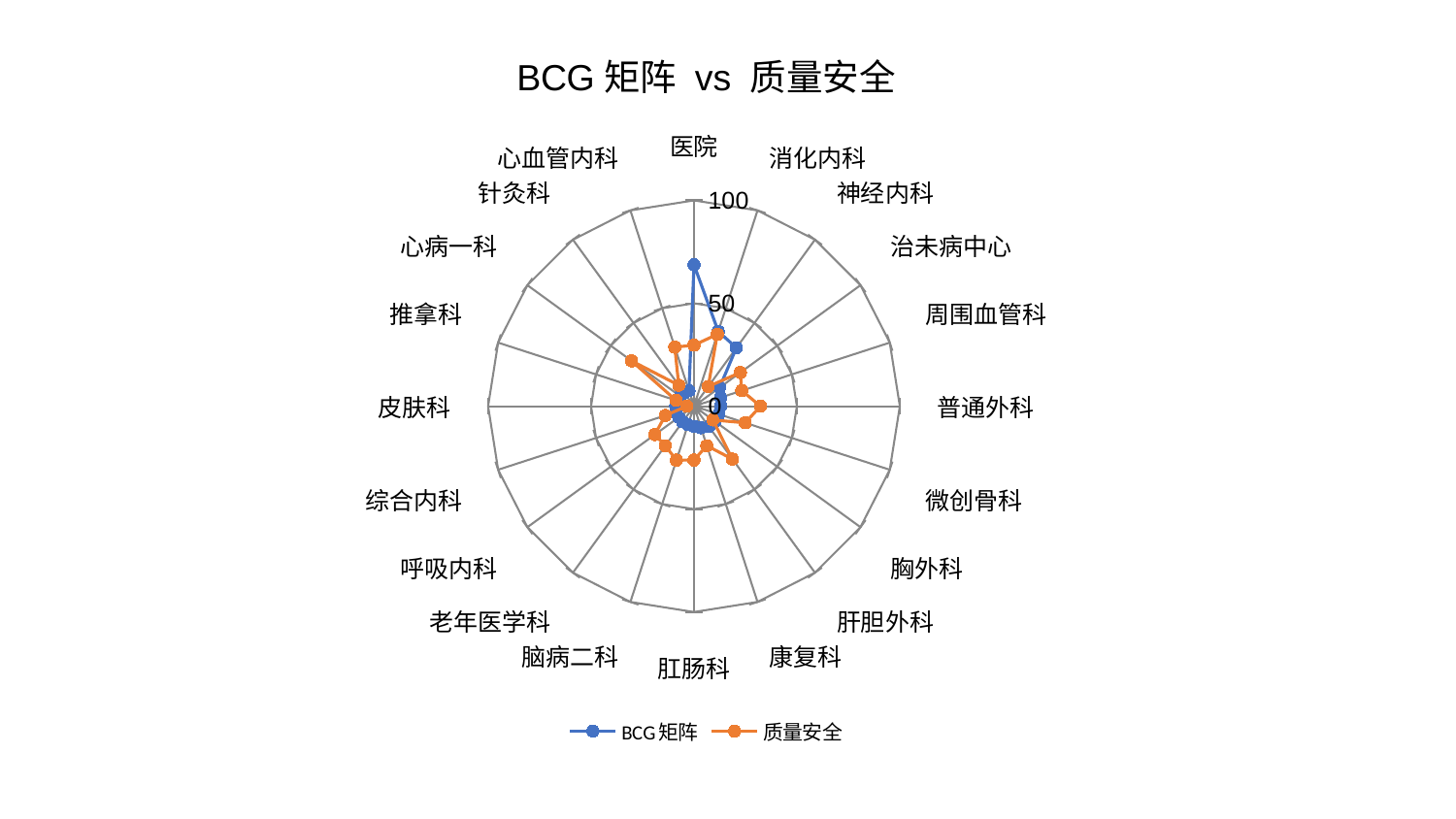

### Chart: BCG矩阵 vs 质量安全

| Category | BCG矩阵 | 质量安全 |
|---|---|---|
| 医院 | 68.70479041579921 | 29.656076414679877 |
| 消化内科 | 38.201242750594105 | 36.73039834398852 |
| 神经内科 | 35.09373914093874 | 11.80031584461386 |
| 治未病中心 | 15.384758393522361 | 27.883421562289307 |
| 周围血管科 | 13.598071083905406 | 24.419036201195524 |
| 普通外科 | 12.945096098330223 | 32.33048727657747 |
| 微创骨科 | 12.707098573465183 | 26.176324505900375 |
| 胸外科 | 12.696768523526673 | 11.369520715796906 |
| 肝胆外科 | 12.351161971714973 | 31.777852258321268 |
| 康复科 | 11.014361015595108 | 20.18541106051326 |
| 肛肠科 | 9.824344083398922 | 26.183040090903383 |
| 脑病二科 | 9.438690227669866 | 27.54847904551325 |
| 老年医学科 | 9.398632375111132 | 23.770352423381915 |
| 呼吸内科 | 9.179232181881575 | 23.472499112381033 |
| 综合内科 | 9.115948943446384 | 14.644084585589862 |
| 皮肤科 | 8.86769690979227 | 3.451283285012397 |
| 推拿科 | 8.569382185815336 | 9.21526937961174 |
| 心病一科 | 8.090303218673338 | 37.44221336116528 |
| 针灸科 | 7.935428421951711 | 12.592053671868138 |
| 心血管内科 | 7.8982571192544295 | 30.15631794965946 |
74